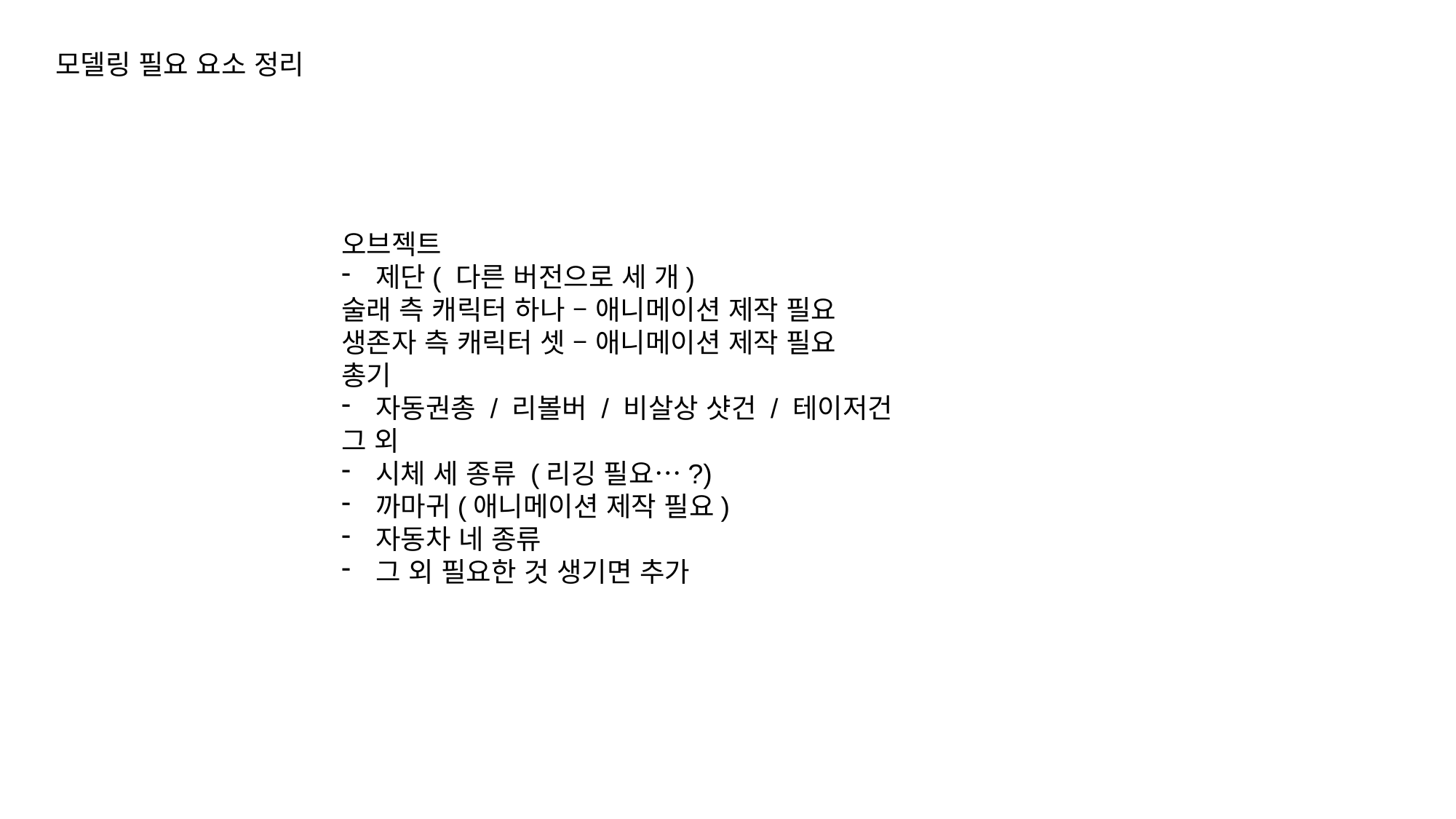

모델링 필요 요소 정리
오브젝트
제단( 다른 버전으로 세 개)
술래 측 캐릭터 하나 – 애니메이션 제작 필요
생존자 측 캐릭터 셋 – 애니메이션 제작 필요
총기
자동권총 / 리볼버 / 비살상 샷건 / 테이저건
그 외
시체 세 종류 (리깅 필요…?)
까마귀(애니메이션 제작 필요)
자동차 네 종류
그 외 필요한 것 생기면 추가